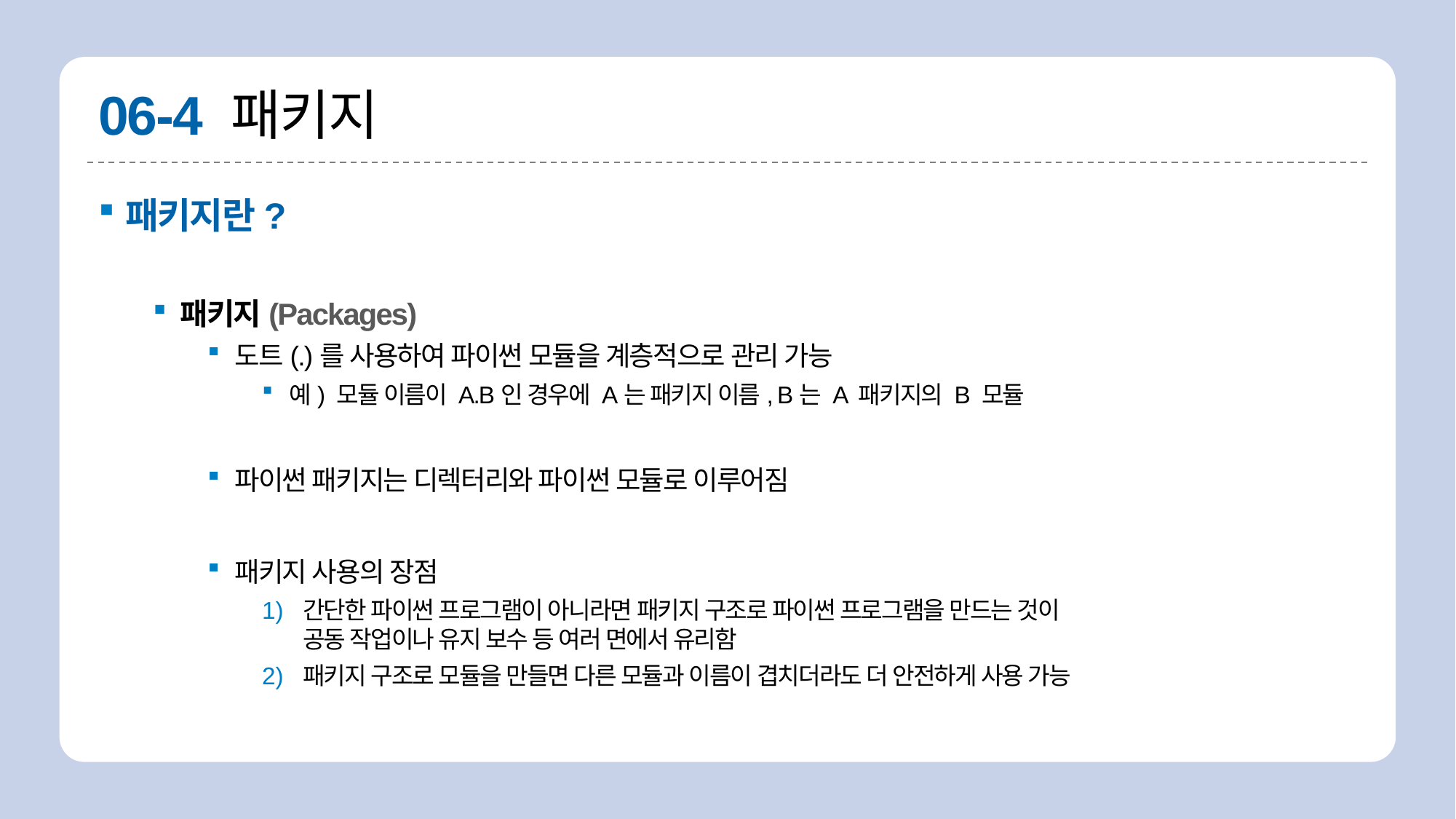

# 06-4 패키지
패키지란?

패키지(Packages)
도트(.)를 사용하여 파이썬 모듈을 계층적으로 관리 가능
예) 모듈 이름이 A.B인 경우에 A는 패키지 이름, B는 A 패키지의 B 모듈

파이썬 패키지는 디렉터리와 파이썬 모듈로 이루어짐

패키지 사용의 장점
간단한 파이썬 프로그램이 아니라면 패키지 구조로 파이썬 프로그램을 만드는 것이
공동 작업이나 유지 보수 등 여러 면에서 유리함
패키지 구조로 모듈을 만들면 다른 모듈과 이름이 겹치더라도 더 안전하게 사용 가능